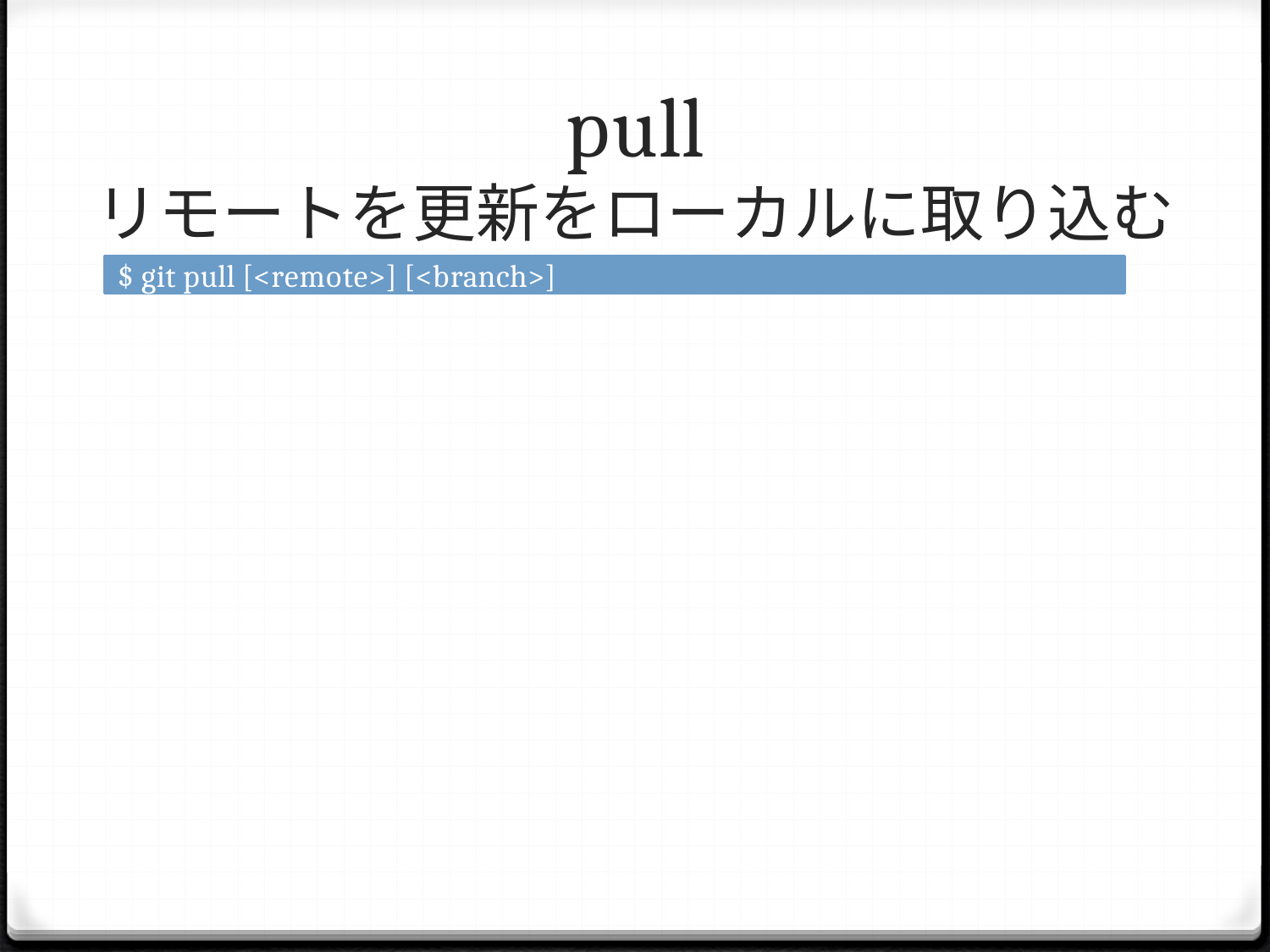

# pull リモートを更新をローカルに取り込む
$ git pull [<remote>] [<branch>]